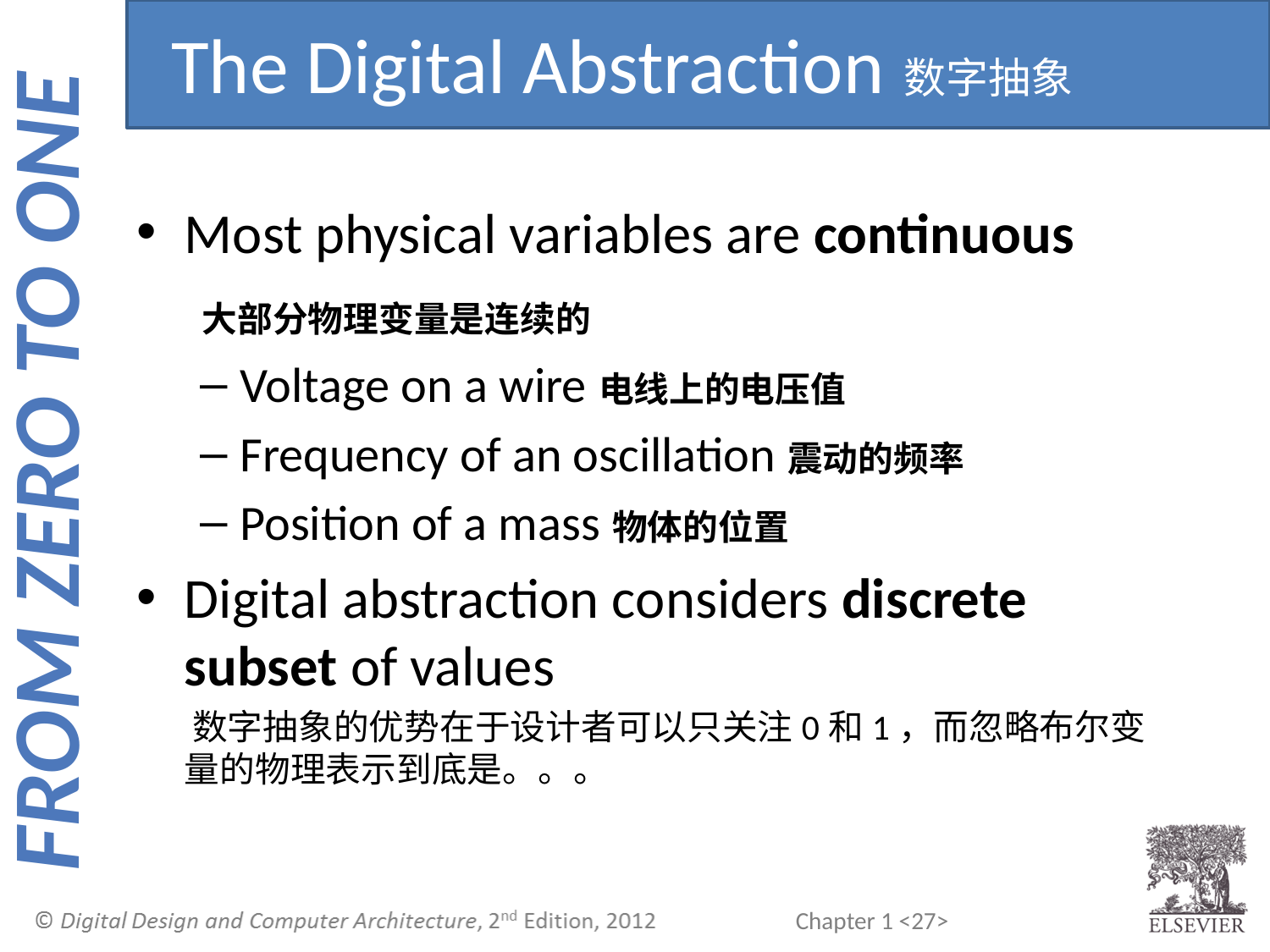

The Digital Abstraction数字抽象
Most physical variables are continuous
    大部分物理变量是连续的
Voltage on a wire电线上的电压值
Frequency of an oscillation震动的频率
Position of a mass物体的位置
Digital abstraction considers discrete subset of values
      数字抽象的优势在于设计者可以只关注0和1，而忽略布尔变量的物理表示到底是。。。